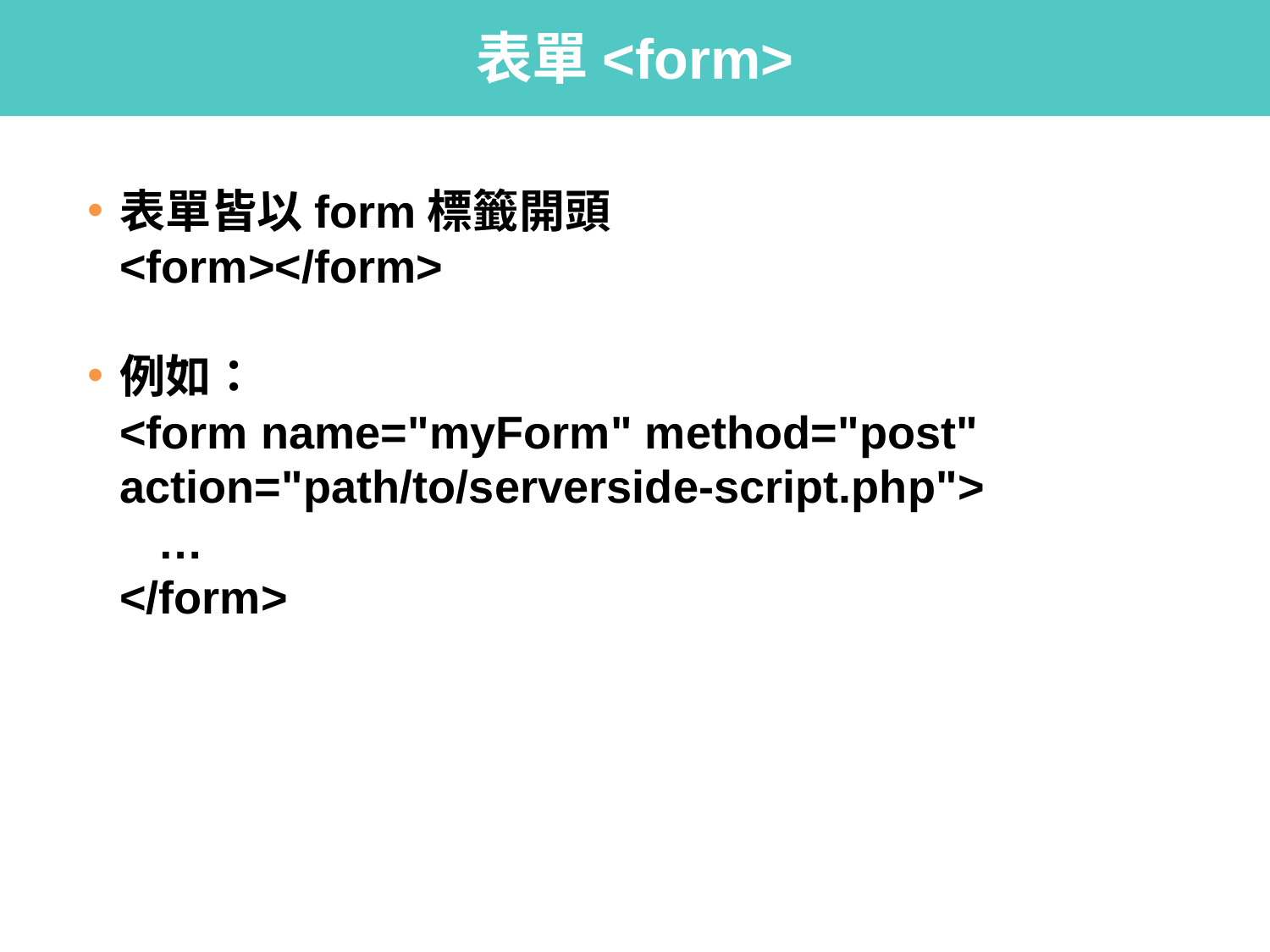

# 表單<form>
表單皆以form標籤開頭
<form></form>

例如：
<form name="myForm" method="post" action="path/to/serverside-script.php">
   …
</form>